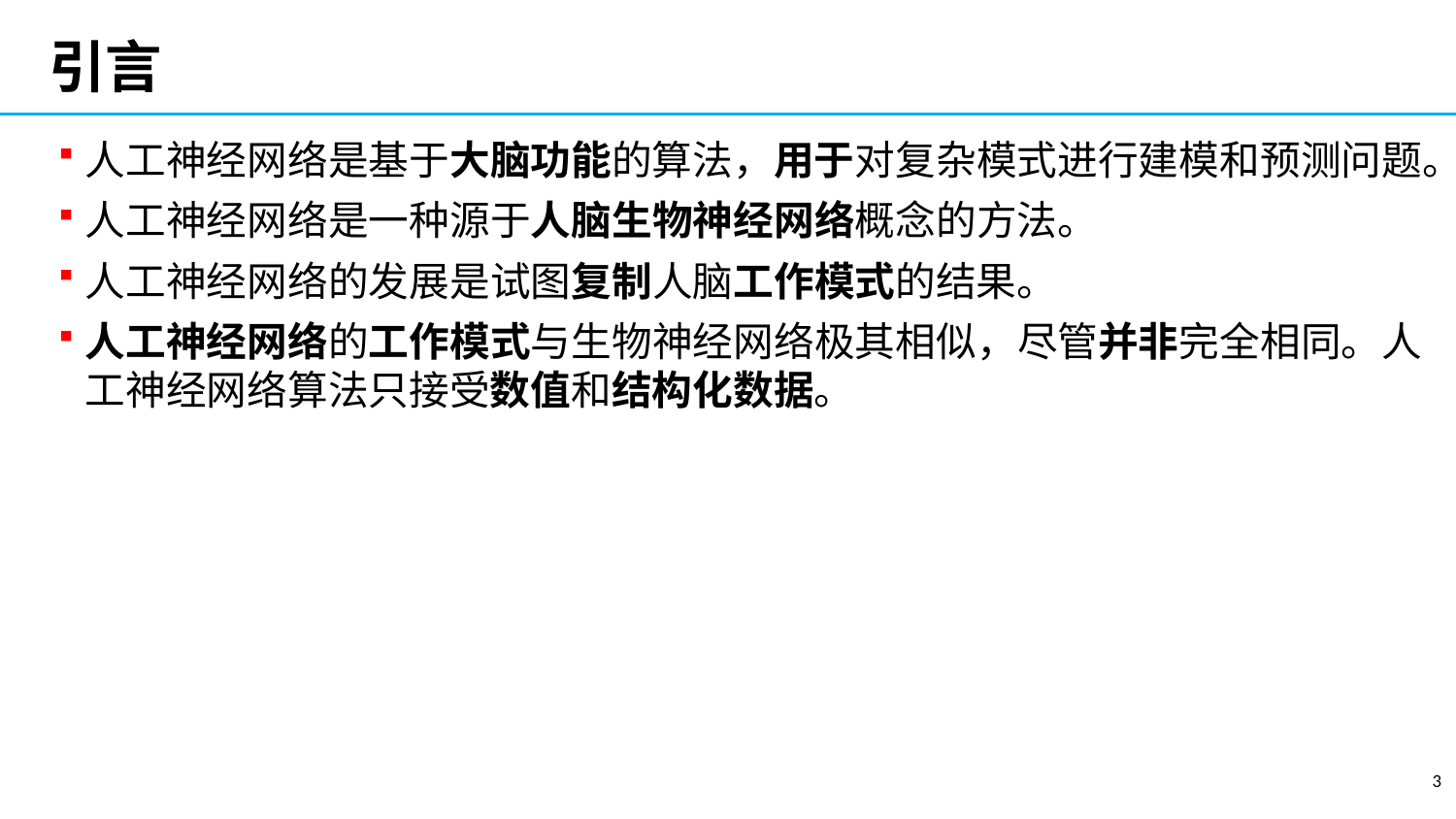

# 引言

人工神经网络是基于大脑功能的算法，用于对复杂模式进行建模和预测问题。
人工神经网络是一种源于人脑生物神经网络概念的方法。
人工神经网络的发展是试图复制人脑工作模式的结果。
人工神经网络的工作模式与生物神经网络极其相似，尽管并非完全相同。人工神经网络算法只接受数值和结构化数据。
3